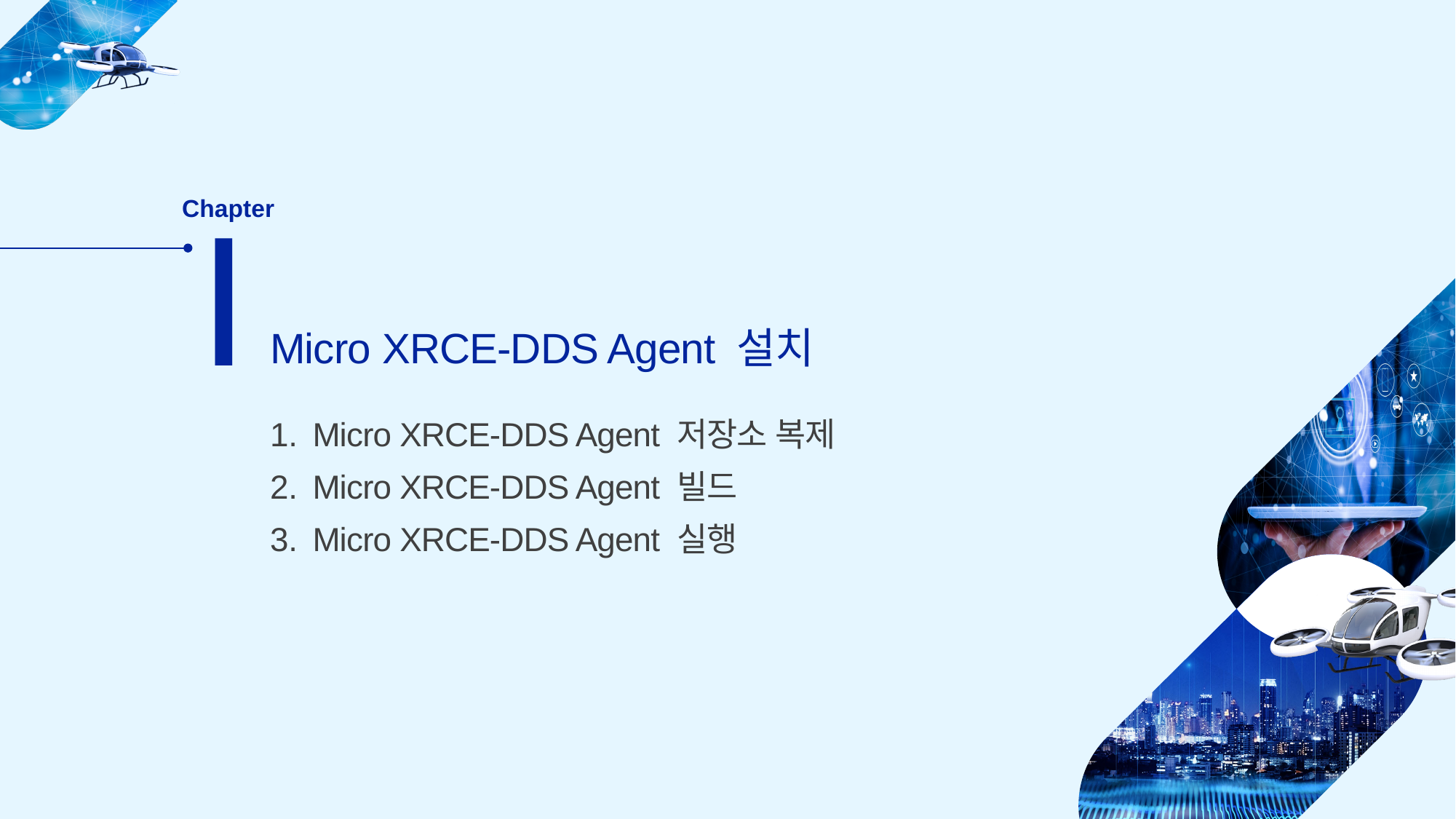

Ⅰ
Chapter
Micro XRCE-DDS Agent 설치
Micro XRCE-DDS Agent 저장소 복제
Micro XRCE-DDS Agent 빌드
Micro XRCE-DDS Agent 실행